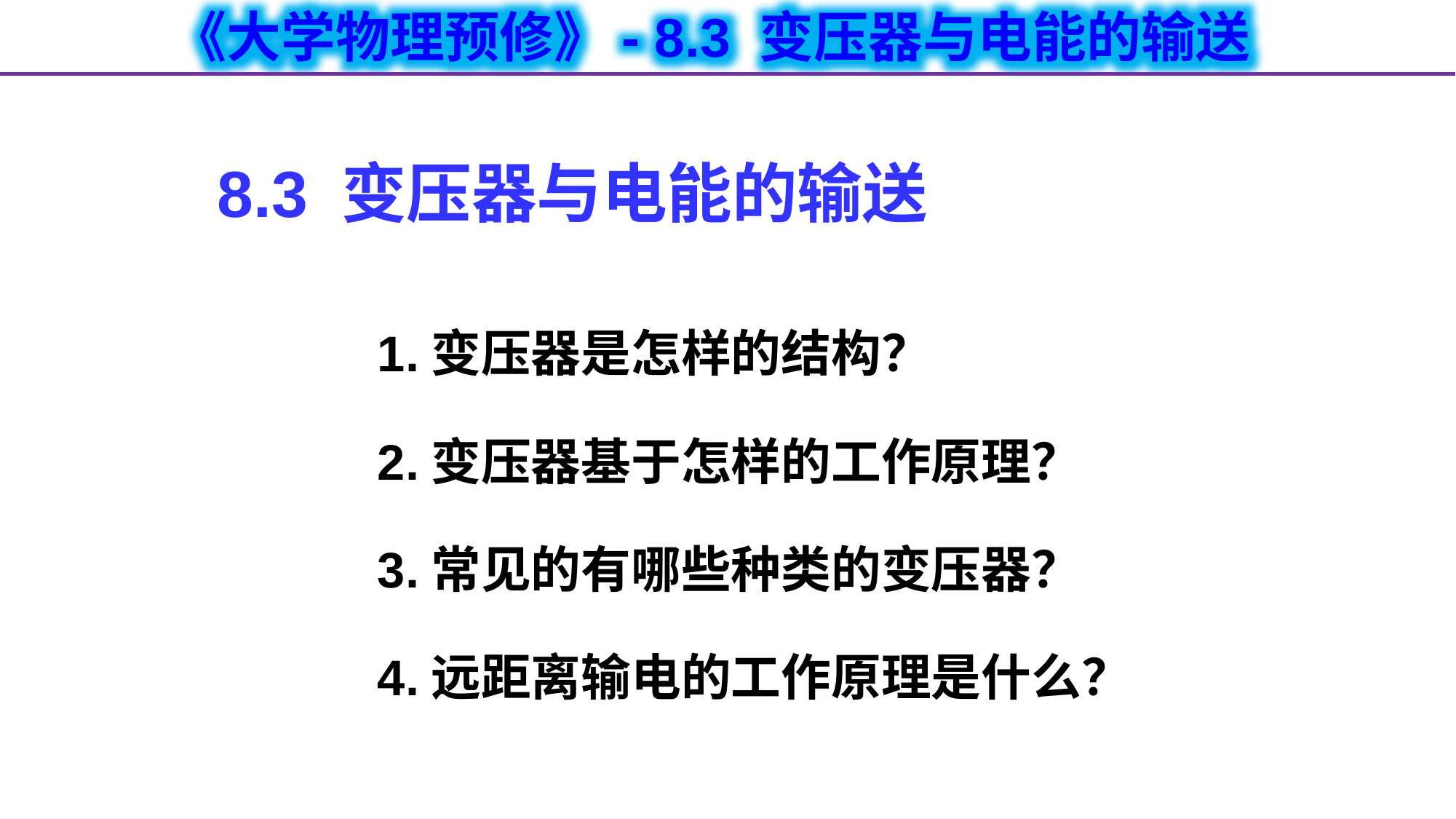

8.3 变压器与电能的输送

1.变压器是怎样的结构？
2.变压器基于怎样的工作原理？
3.常见的有哪些种类的变压器？
4.远距离输电的工作原理是什么？